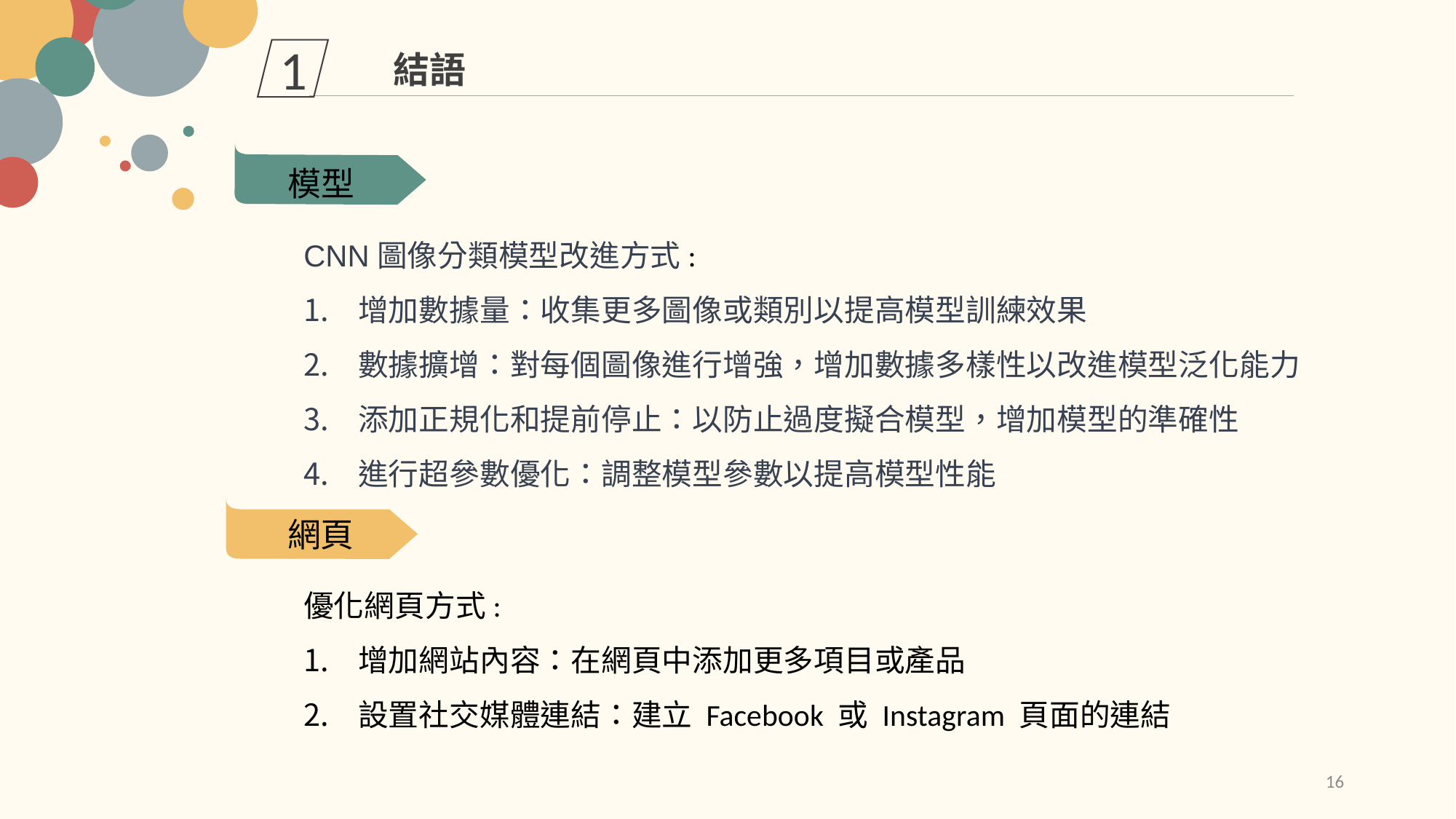

1
結語

模型
CNN圖像分類模型改進方式:
增加數據量：收集更多圖像或類別以提高模型訓練效果
數據擴增：對每個圖像進行增強，增加數據多樣性以改進模型泛化能力
添加正規化和提前停止：以防止過度擬合模型，增加模型的準確性
進行超參數優化：調整模型參數以提高模型性能

網頁
優化網頁方式:
增加網站內容：在網頁中添加更多項目或產品
設置社交媒體連結：建立 Facebook 或 Instagram 頁面的連結
16